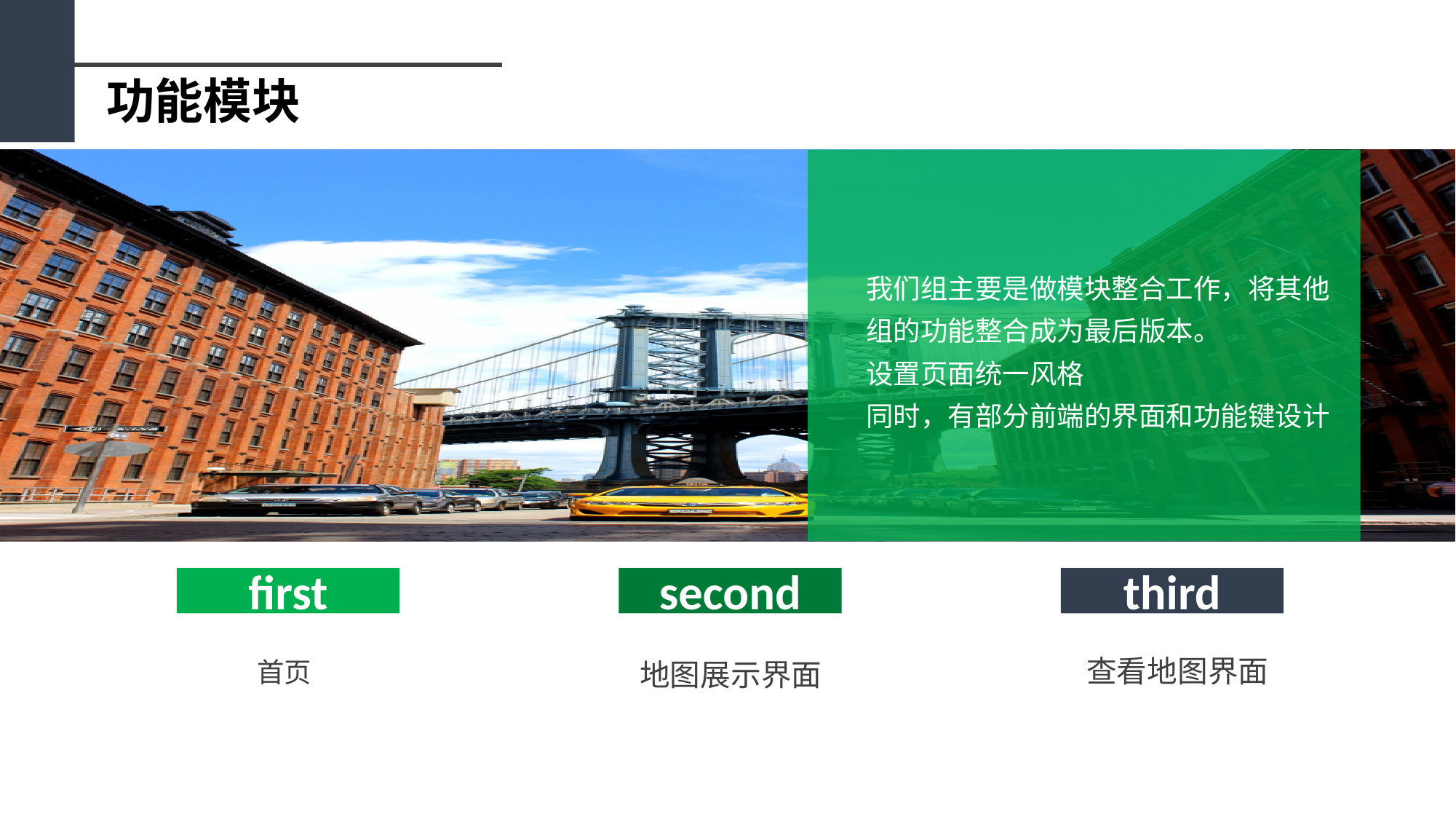

功能模块

我们组主要是做模块整合工作，将其他组的功能整合成为最后版本。
设置页面统一风格
同时，有部分前端的界面和功能键设计
first
second
third
查看地图界面
首页
地图展示界面